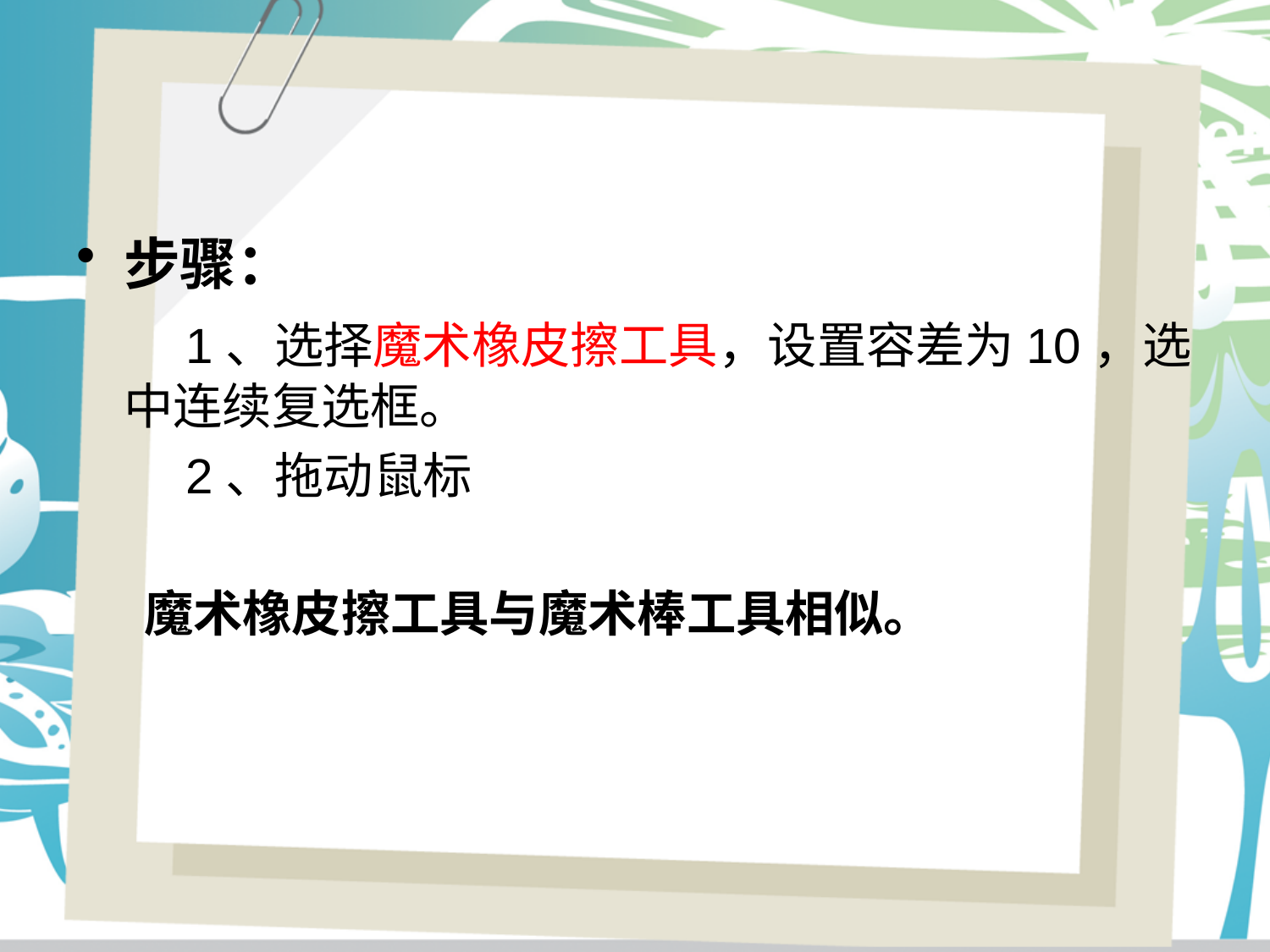

#
步骤：
       1、选择魔术橡皮擦工具，设置容差为10，选中连续复选框。
        2、拖动鼠标

     魔术橡皮擦工具与魔术棒工具相似。